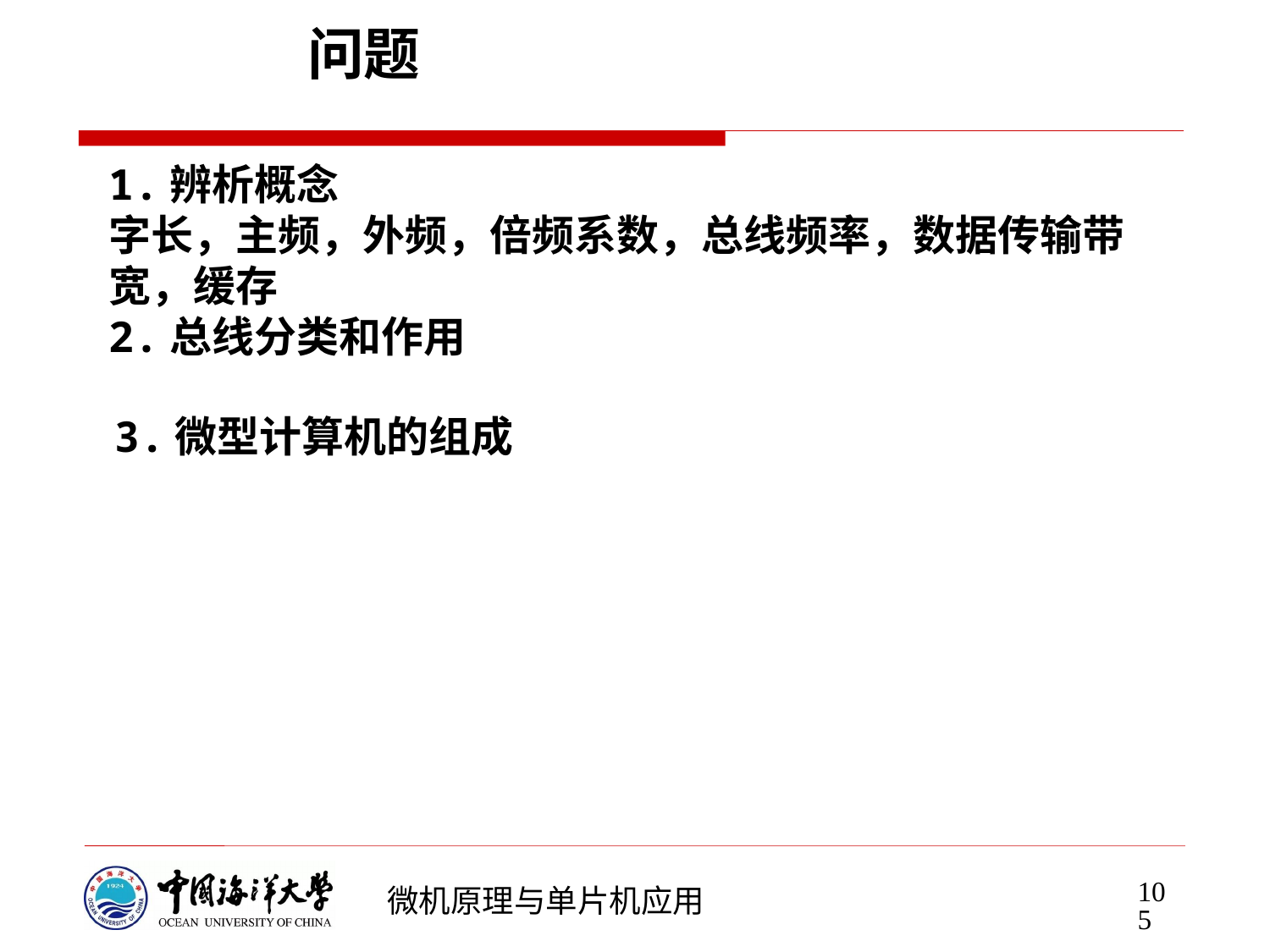

# 问题
1.辨析概念
字长，主频，外频，倍频系数，总线频率，数据传输带宽，缓存
2.总线分类和作用

3.微型计算机的组成
105